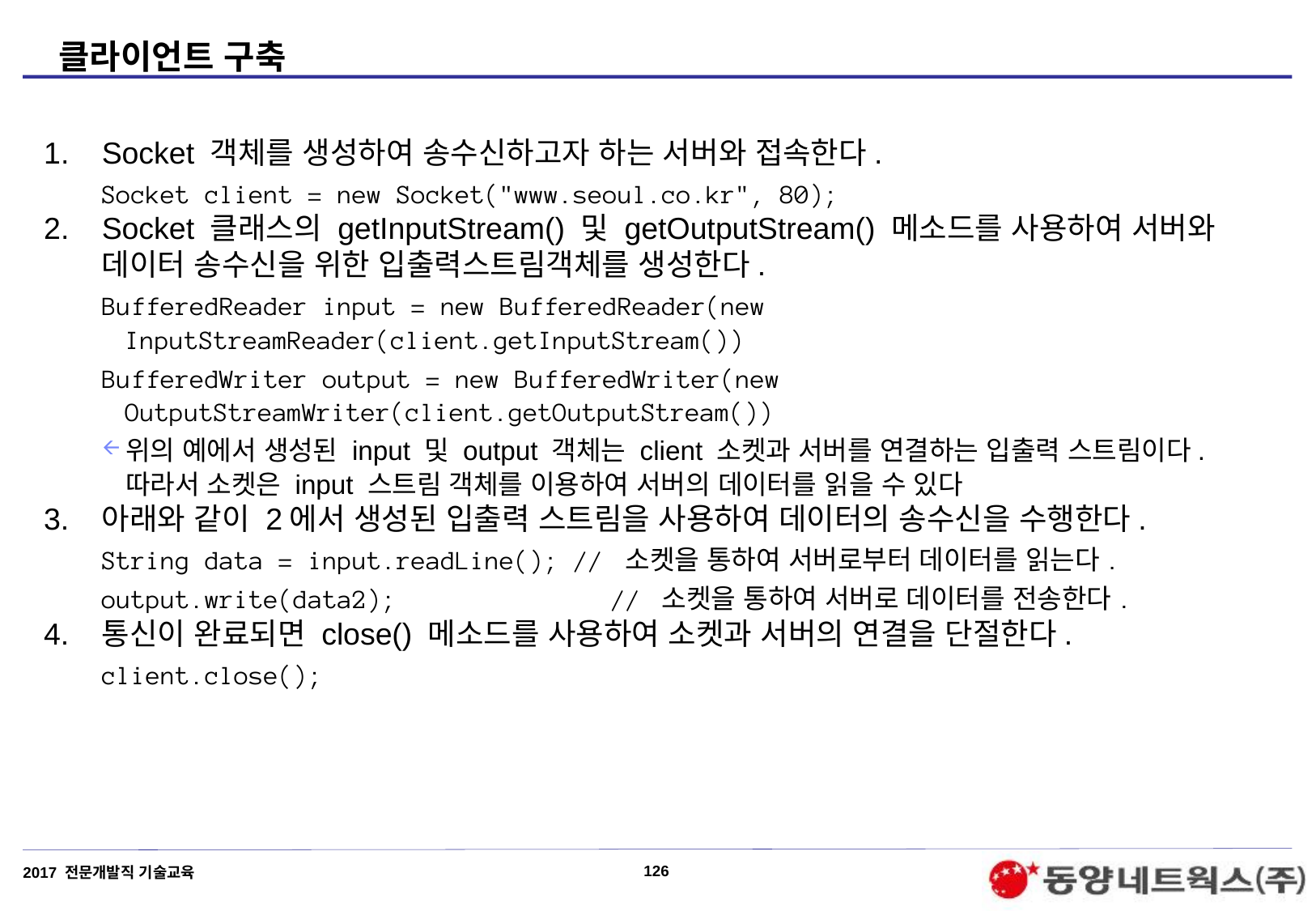

# 클라이언트 구축
Socket 객체를 생성하여 송수신하고자 하는 서버와 접속한다.
Socket client = new Socket("www.seoul.co.kr", 80);
Socket 클래스의 getInputStream() 및 getOutputStream() 메소드를 사용하여 서버와 데이터 송수신을 위한 입출력스트림객체를 생성한다.
BufferedReader input = new BufferedReader(new InputStreamReader(client.getInputStream())
BufferedWriter output = new BufferedWriter(new OutputStreamWriter(client.getOutputStream())
위의 예에서 생성된 input 및 output 객체는 client 소켓과 서버를 연결하는 입출력 스트림이다. 따라서 소켓은 input 스트림 객체를 이용하여 서버의 데이터를 읽을 수 있다
아래와 같이 2에서 생성된 입출력 스트림을 사용하여 데이터의 송수신을 수행한다.
String data = input.readLine(); // 소켓을 통하여 서버로부터 데이터를 읽는다.
output.write(data2);		// 소켓을 통하여 서버로 데이터를 전송한다.
통신이 완료되면 close() 메소드를 사용하여 소켓과 서버의 연결을 단절한다.
client.close();